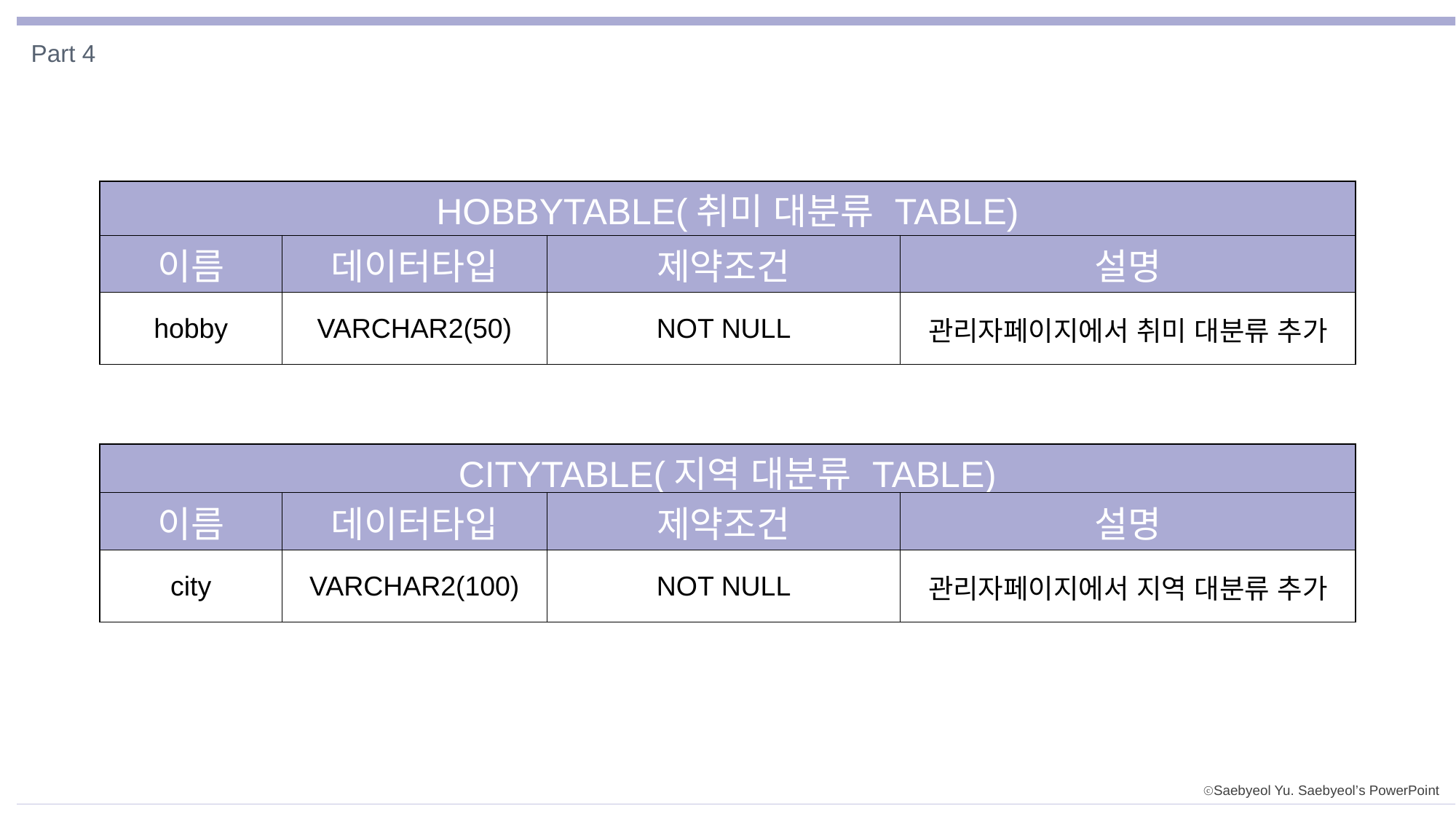

Part 4
| HOBBYTABLE(취미 대분류 TABLE) |  |  |  |
| --- | --- | --- | --- |
| 이름 | 데이터타입 | 제약조건 | 설명 |
| hobby | VARCHAR2(50) | NOT NULL | 관리자페이지에서 취미 대분류 추가 |
| CITYTABLE(지역 대분류 TABLE) |  |  |  |
| --- | --- | --- | --- |
| 이름 | 데이터타입 | 제약조건 | 설명 |
| city | VARCHAR2(100) | NOT NULL | 관리자페이지에서 지역 대분류 추가 |
ⓒSaebyeol Yu. Saebyeol’s PowerPoint